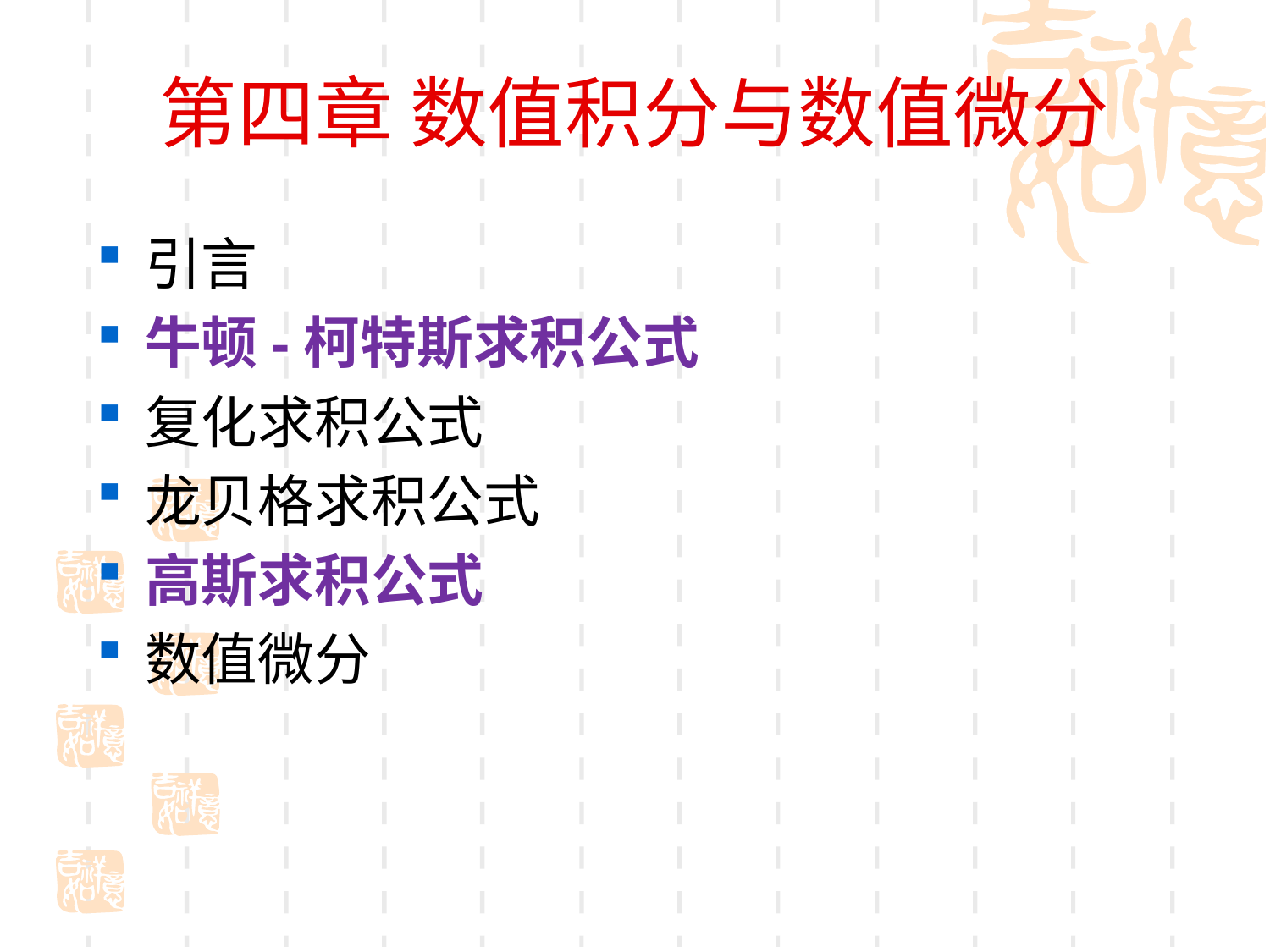

# 第四章 数值积分与数值微分
引言
牛顿-柯特斯求积公式
复化求积公式
龙贝格求积公式
高斯求积公式
数值微分
50